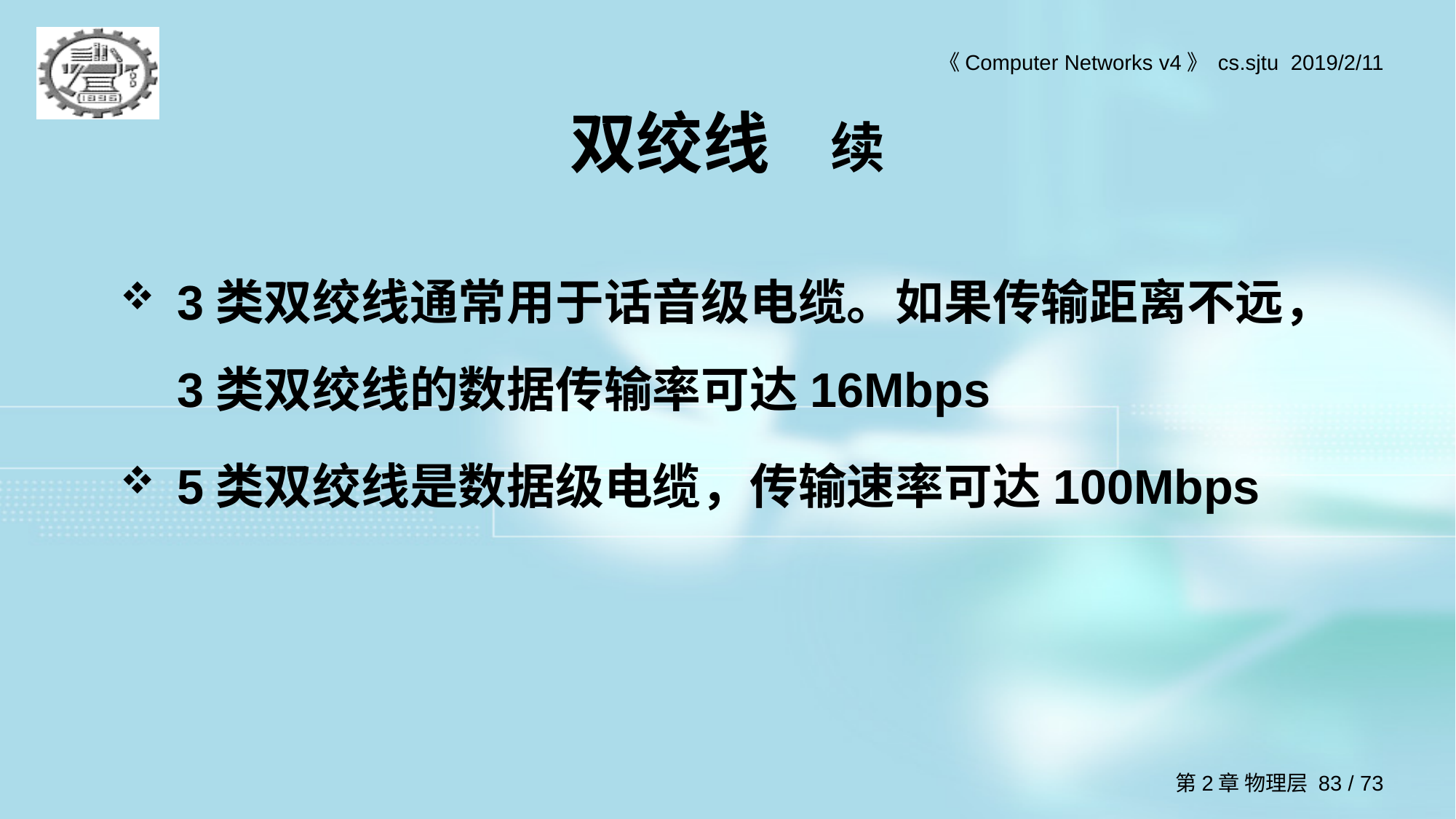

# 双绞线    续
3类双绞线通常用于话音级电缆。如果传输距离不远，3类双绞线的数据传输率可达16Mbps
5类双绞线是数据级电缆，传输速率可达100Mbps